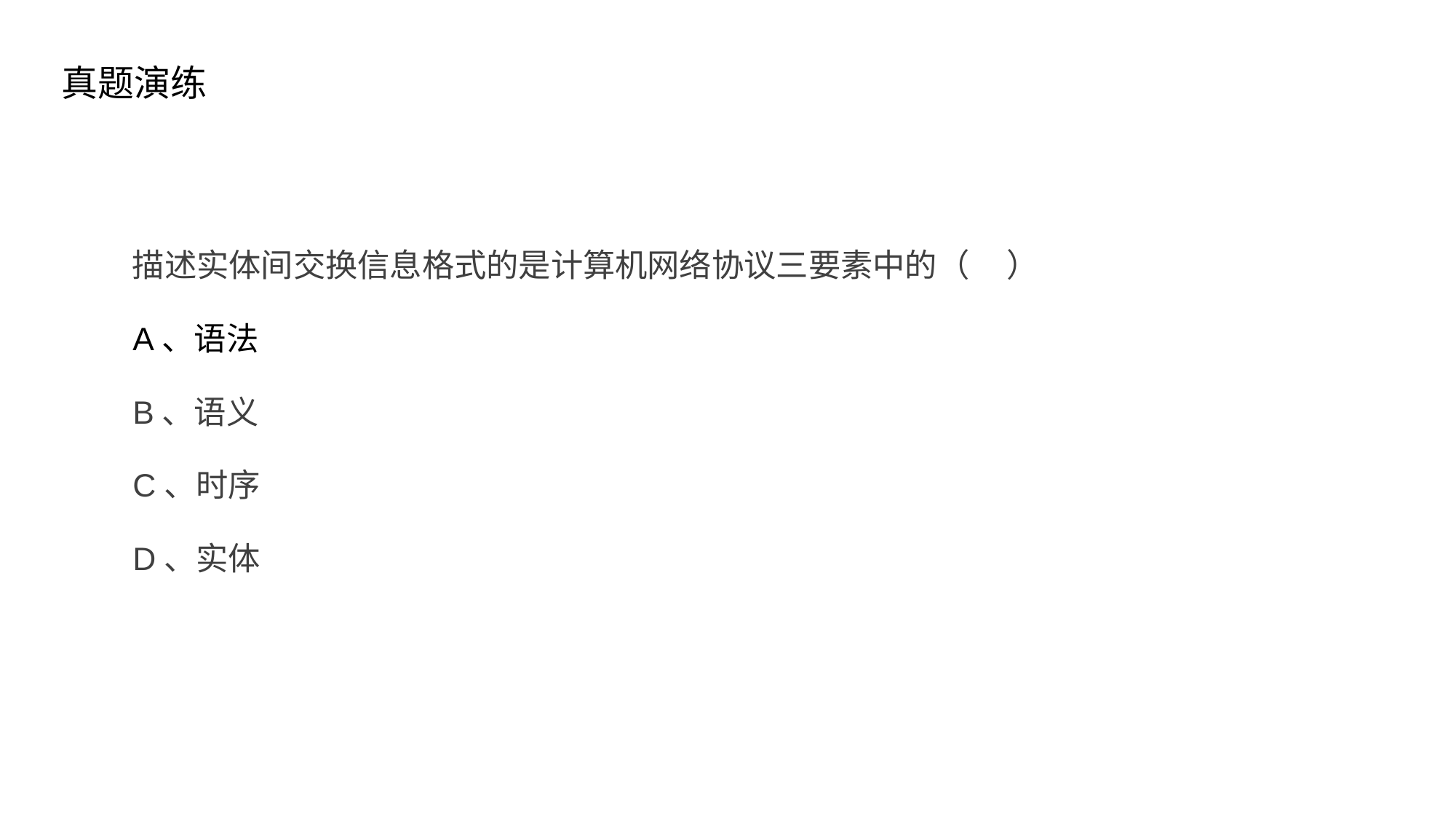

真题演练

     描述实体间交换信息格式的是计算机网络协议三要素中的（A）
     A、语法
     B、语义
     C、时序
     D、实体